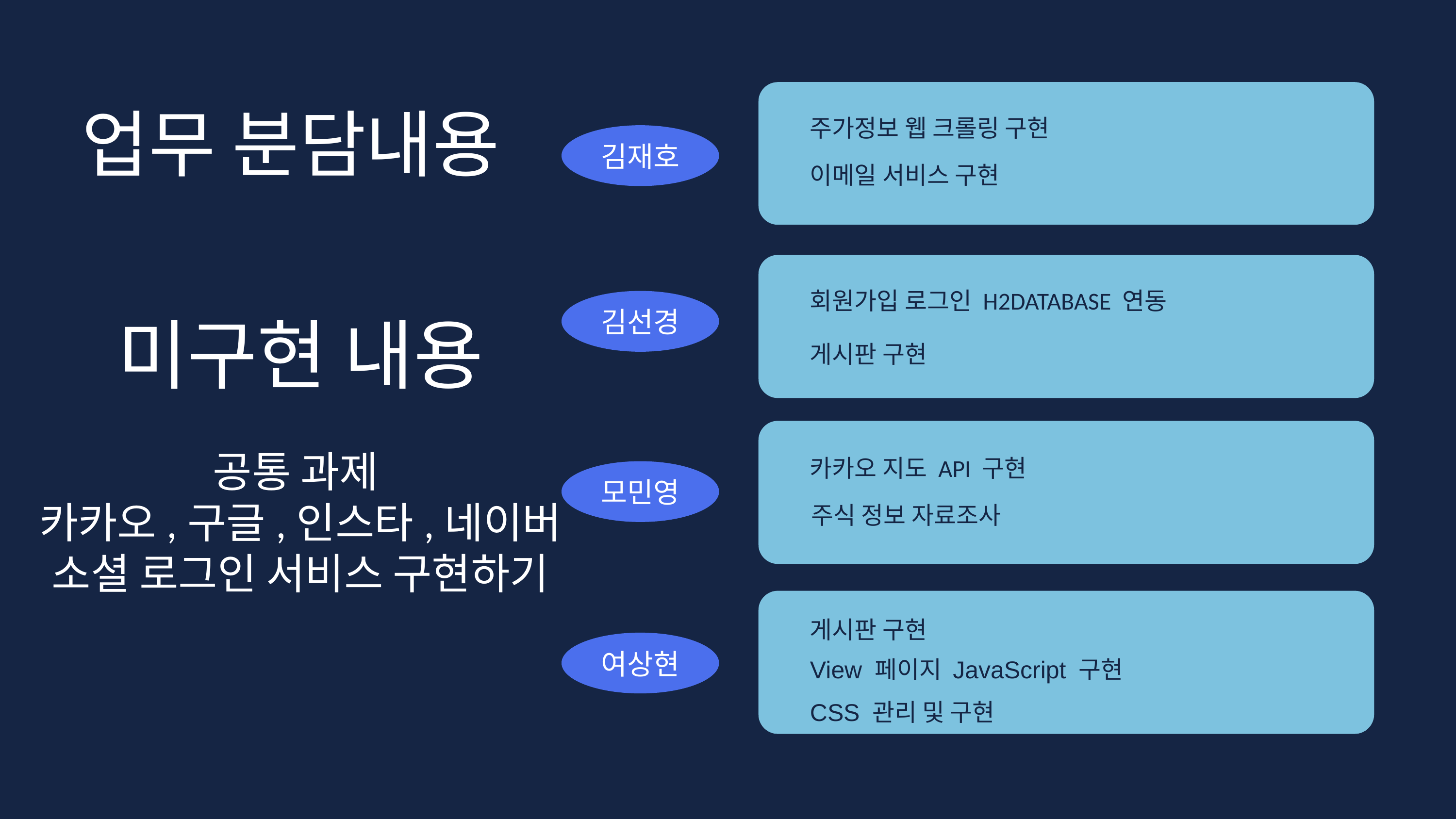

주가정보 웹 크롤링 구현
이메일 서비스 구현
업무 분담내용

김재호

회원가입 로그인 H2DATABASE 연동
게시판 구현

김선경
미구현 내용

카카오 지도 API 구현
주식 정보 자료조사
공통 과제
카카오,구글,인스타,네이버
소셜 로그인 서비스 구현하기

모민영

게시판 구현
View 페이지 JavaScript 구현
CSS 관리 및 구현

여상현